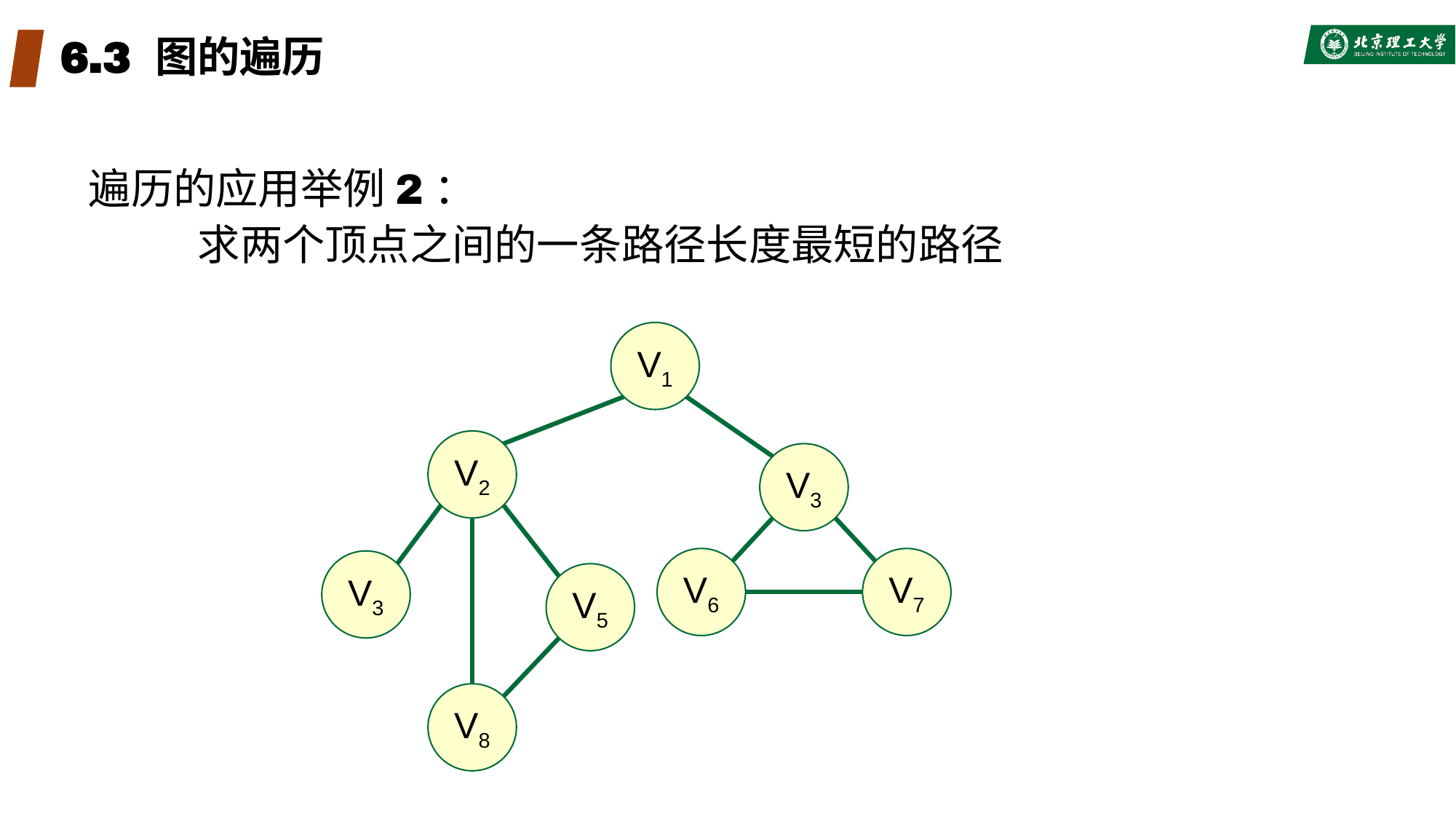

# 6.3 图的遍历
遍历的应用举例2：
	求两个顶点之间的一条路径长度最短的路径
V1
V2
V3
V7
V6
V3
V5
V8